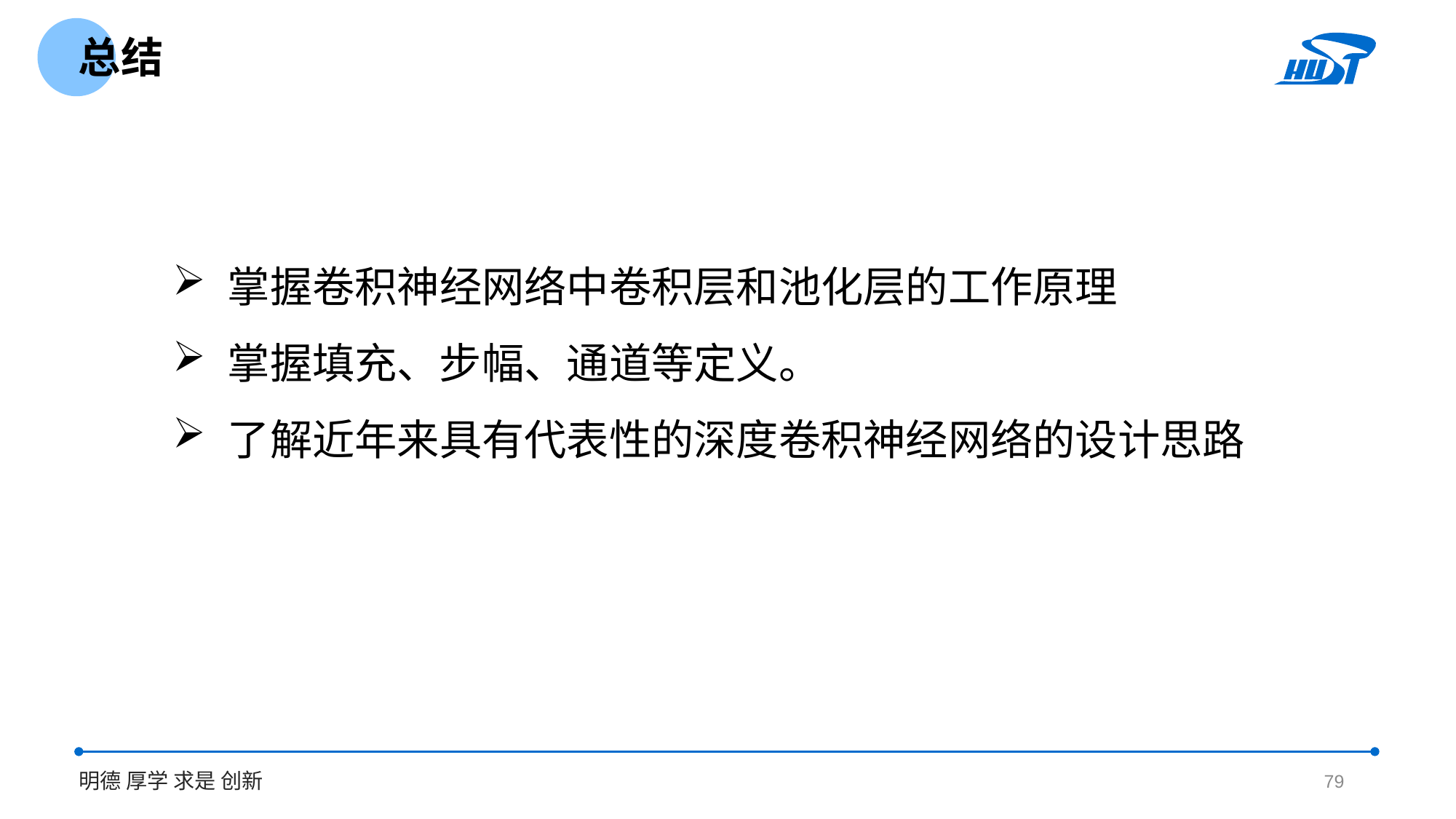

总结
掌握卷积神经网络中卷积层和池化层的工作原理
掌握填充、步幅、通道等定义。
了解近年来具有代表性的深度卷积神经网络的设计思路
79